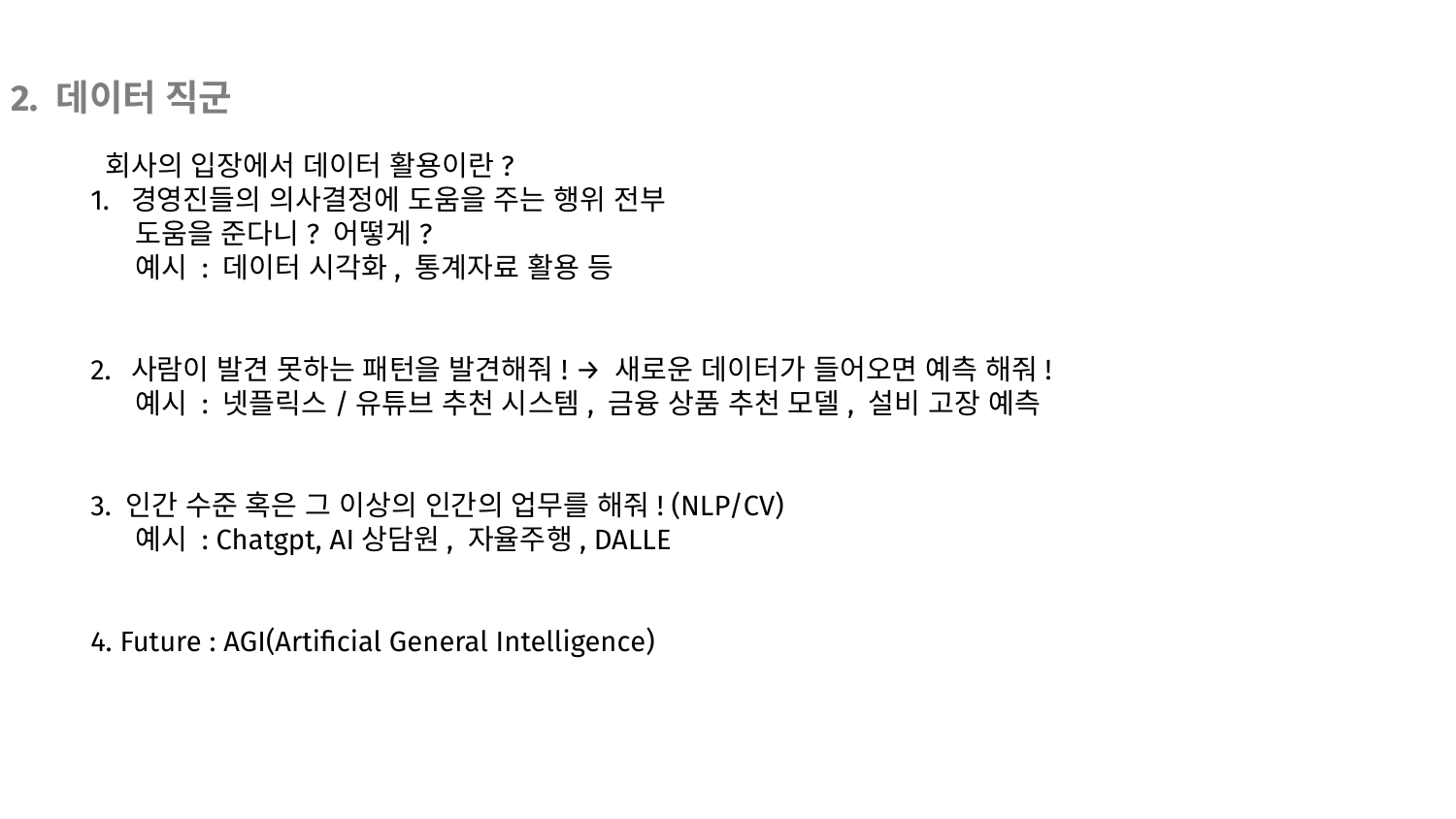

2. 데이터 직군

 회사의 입장에서 데이터 활용이란?
경영진들의 의사결정에 도움을 주는 행위 전부
     도움을 준다니? 어떻게?
     예시 : 데이터 시각화, 통계자료 활용 등

사람이 발견 못하는 패턴을 발견해줘! → 새로운 데이터가 들어오면 예측 해줘!
     예시 : 넷플릭스/유튜브 추천 시스템, 금융 상품 추천 모델, 설비 고장 예측

3. 인간 수준 혹은 그 이상의 인간의 업무를 해줘! (NLP/CV)
     예시 : Chatgpt, AI상담원, 자율주행, DALLE

4. Future : AGI(Artificial General Intelligence)